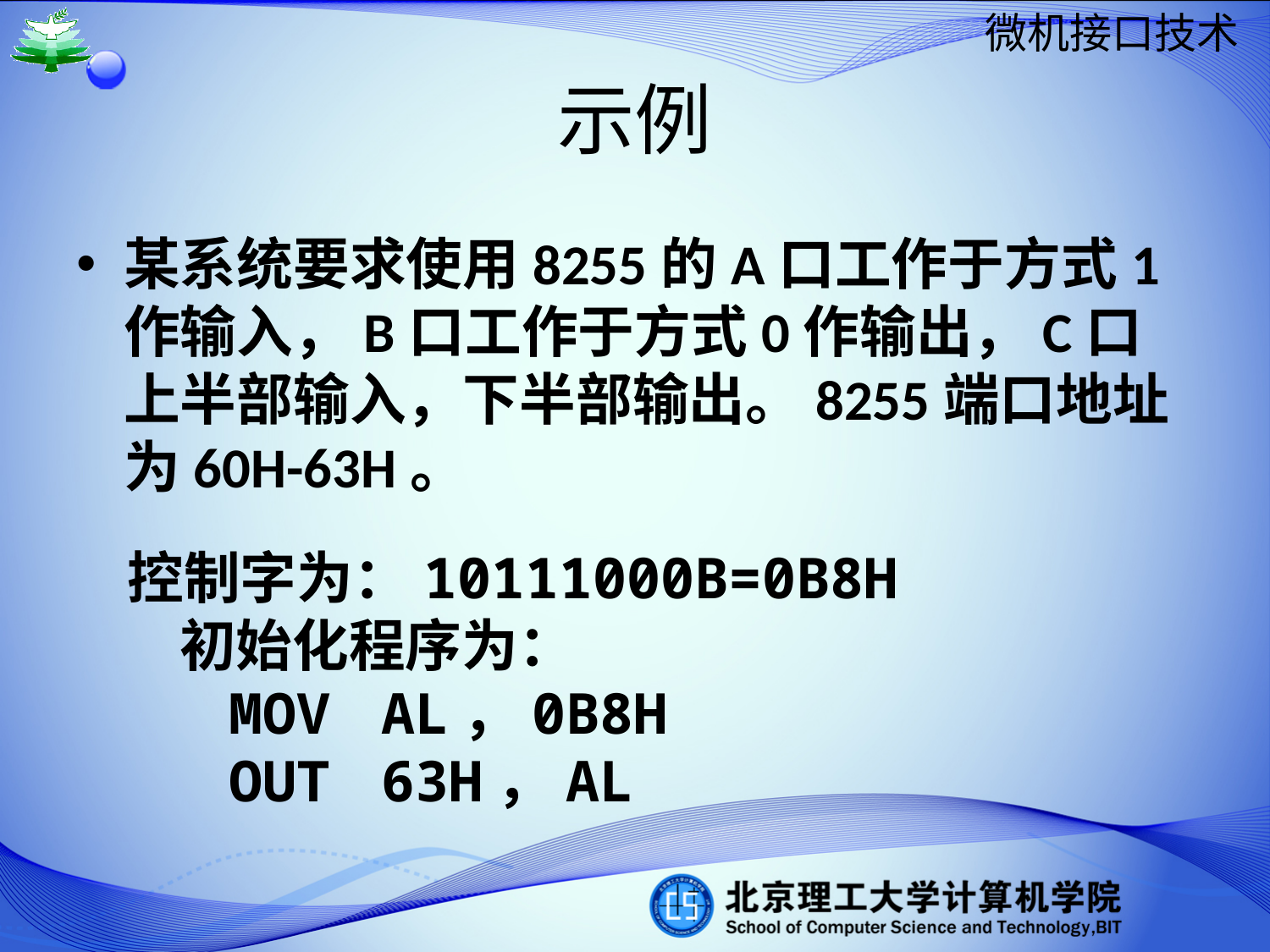

示例
某系统要求使用8255的A口工作于方式1作输入，B口工作于方式0作输出，C口上半部输入，下半部输出。8255端口地址为60H-63H。

控制字为：10111000B=0B8H
   初始化程序为：
   MOV	AL，0B8H
   OUT	63H，AL